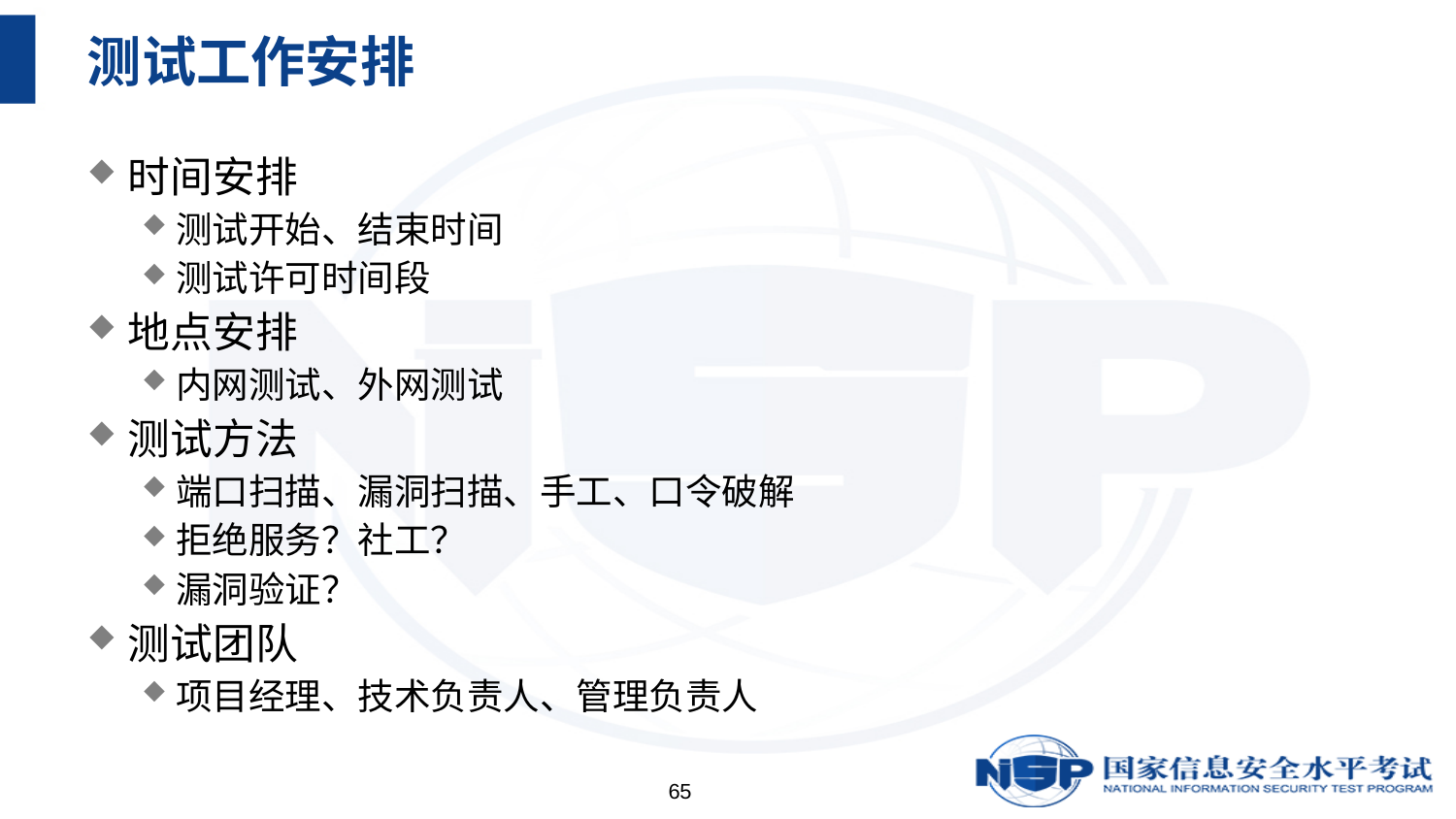

# 测试工作安排
时间安排
测试开始、结束时间
测试许可时间段
地点安排
内网测试、外网测试
测试方法
端口扫描、漏洞扫描、手工、口令破解
拒绝服务？社工？
漏洞验证？
测试团队
项目经理、技术负责人、管理负责人